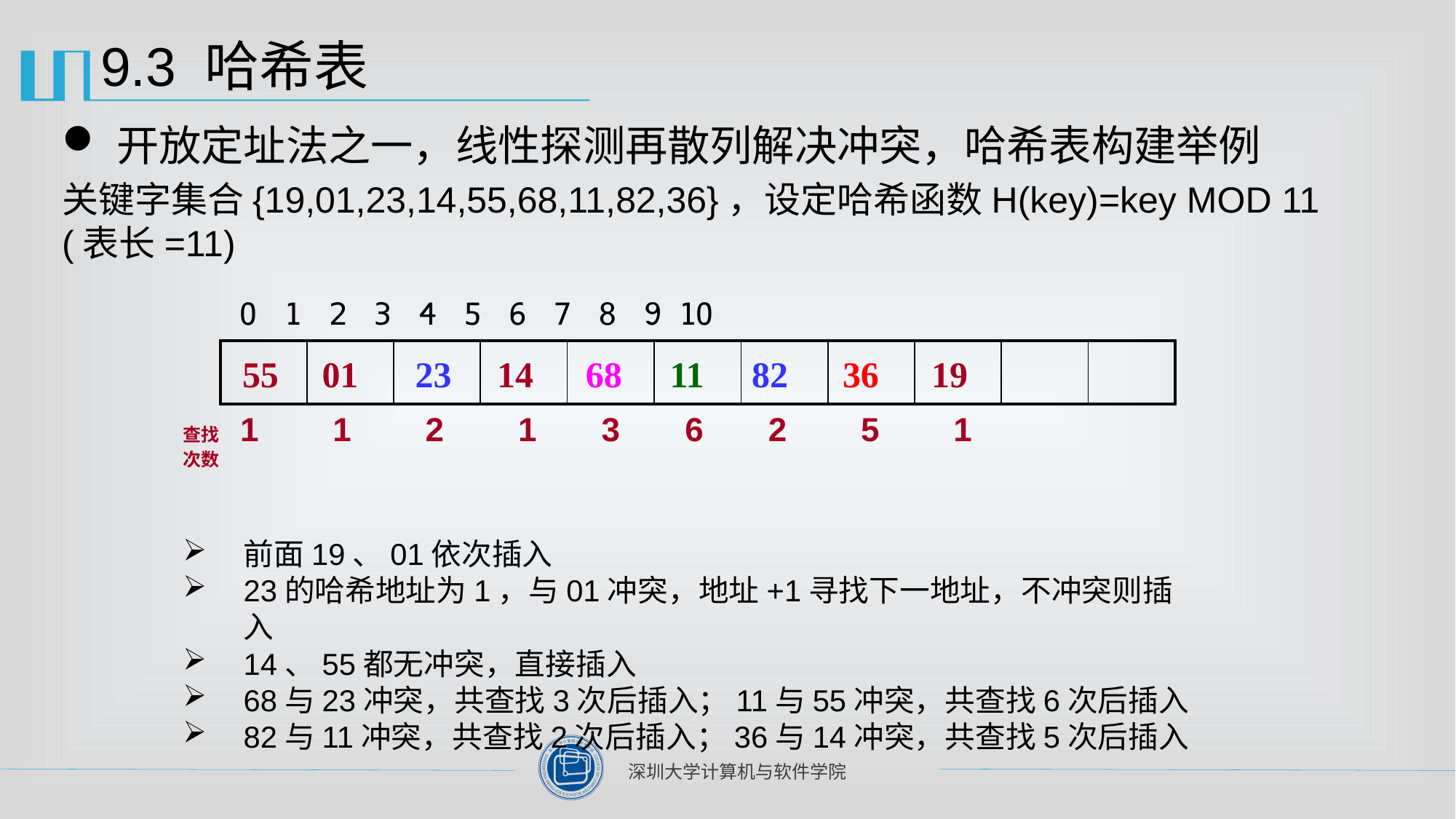

# 9.3 哈希表
开放定址法之一，线性探测再散列解决冲突，哈希表构建举例
关键字集合{19,01,23,14,55,68,11,82,36}，设定哈希函数H(key)=key MOD 11 (表长=11)

0   1   2   3   4   5   6   7   8   9  10
|  |  |  |  |  |  |  |  |  |  |  |
| --- | --- | --- | --- | --- | --- | --- | --- | --- | --- | --- |
55
01
23
14
68
11
82
36
19
查找    1        1        2        1       3       6       2        5        1
次数
前面19、01依次插入
23的哈希地址为1，与01冲突，地址+1寻找下一地址，不冲突则插入
14、55都无冲突，直接插入
68与23冲突，共查找3次后插入；11与55冲突，共查找6次后插入
82与11冲突，共查找2次后插入；36与14冲突，共查找5次后插入
129